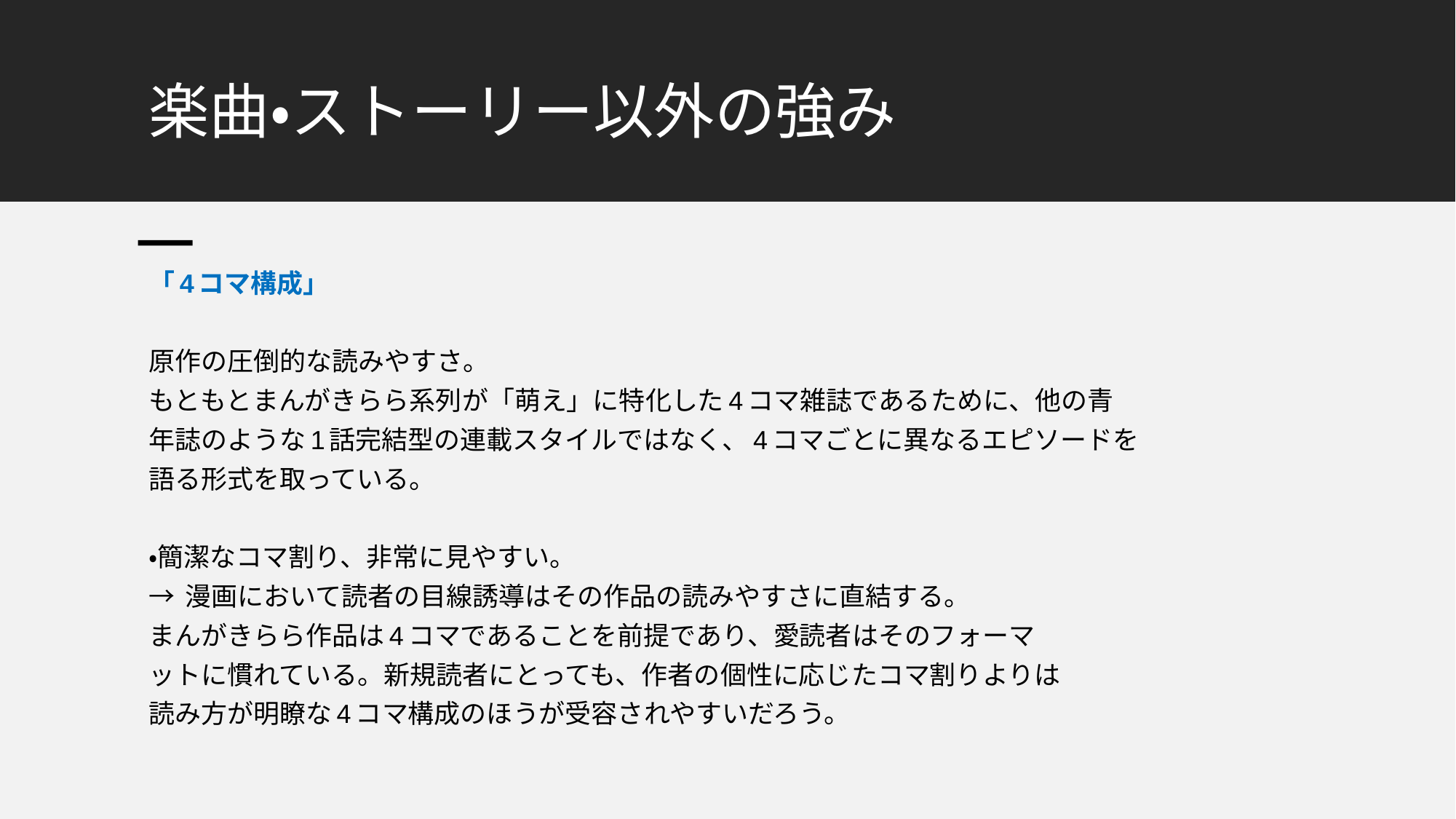

# 楽曲・ストーリー以外の強み

「4コマ構成」

原作の圧倒的な読みやすさ。
もともとまんがきらら系列が「萌え」に特化した4コマ雑誌であるために、他の青
年誌のような1話完結型の連載スタイルではなく、4コマごとに異なるエピソードを
語る形式を取っている。

・簡潔なコマ割り、非常に見やすい。
→ 漫画において読者の目線誘導はその作品の読みやすさに直結する。
まんがきらら作品は4コマであることを前提であり、愛読者はそのフォーマ
ットに慣れている。新規読者にとっても、作者の個性に応じたコマ割りよりは
読み方が明瞭な4コマ構成のほうが受容されやすいだろう。